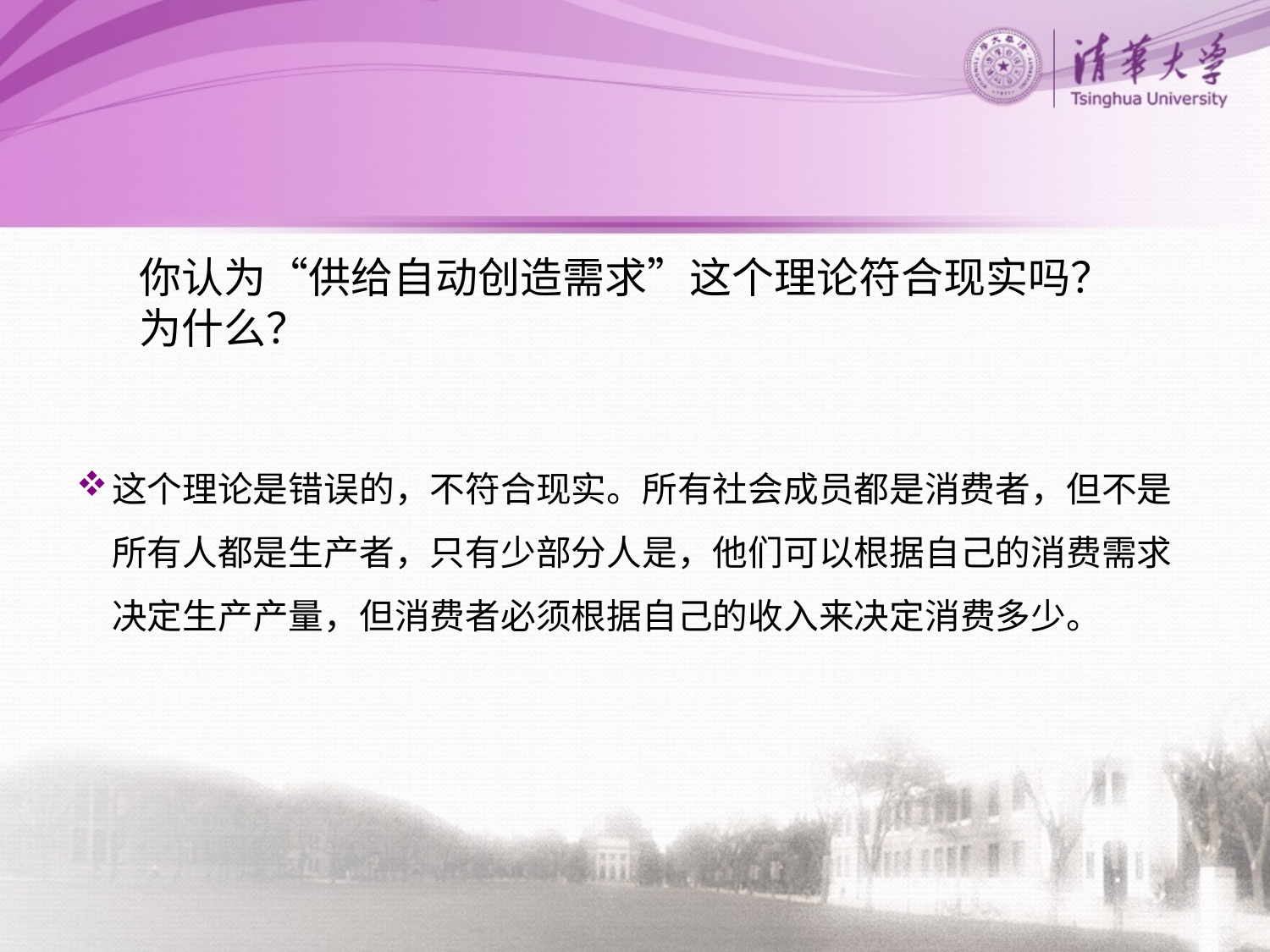

#
你认为“供给自动创造需求”这个理论符合现实吗？为什么？

这个理论是错误的，不符合现实。所有社会成员都是消费者，但不是所有人都是生产者，只有少部分人是，他们可以根据自己的消费需求决定生产产量，但消费者必须根据自己的收入来决定消费多少。